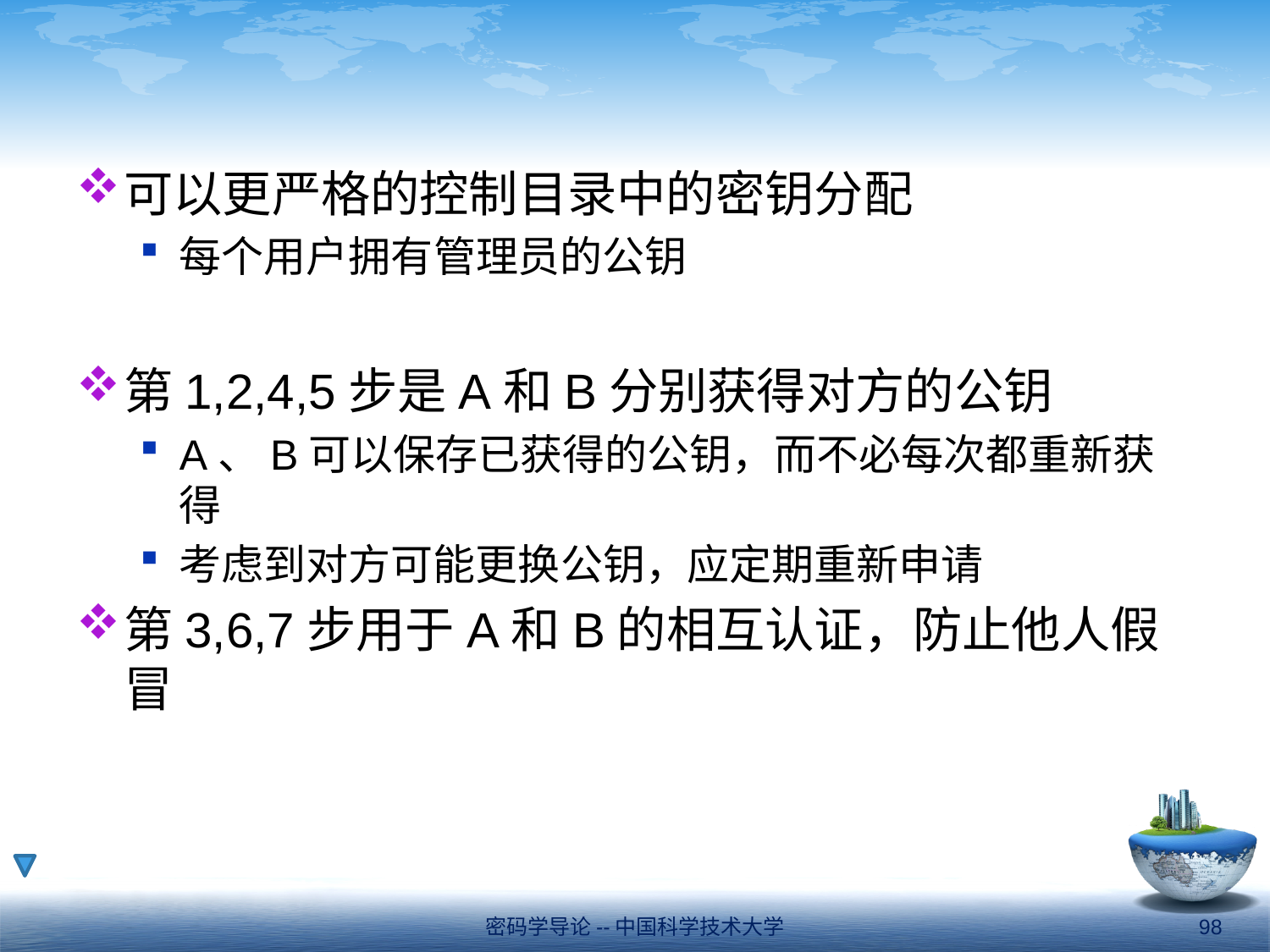

#
可以更严格的控制目录中的密钥分配
每个用户拥有管理员的公钥

第1,2,4,5步是A和B分别获得对方的公钥
A、B可以保存已获得的公钥，而不必每次都重新获得
考虑到对方可能更换公钥，应定期重新申请
第3,6,7步用于A和B的相互认证，防止他人假冒

密码学导论--中国科学技术大学
98